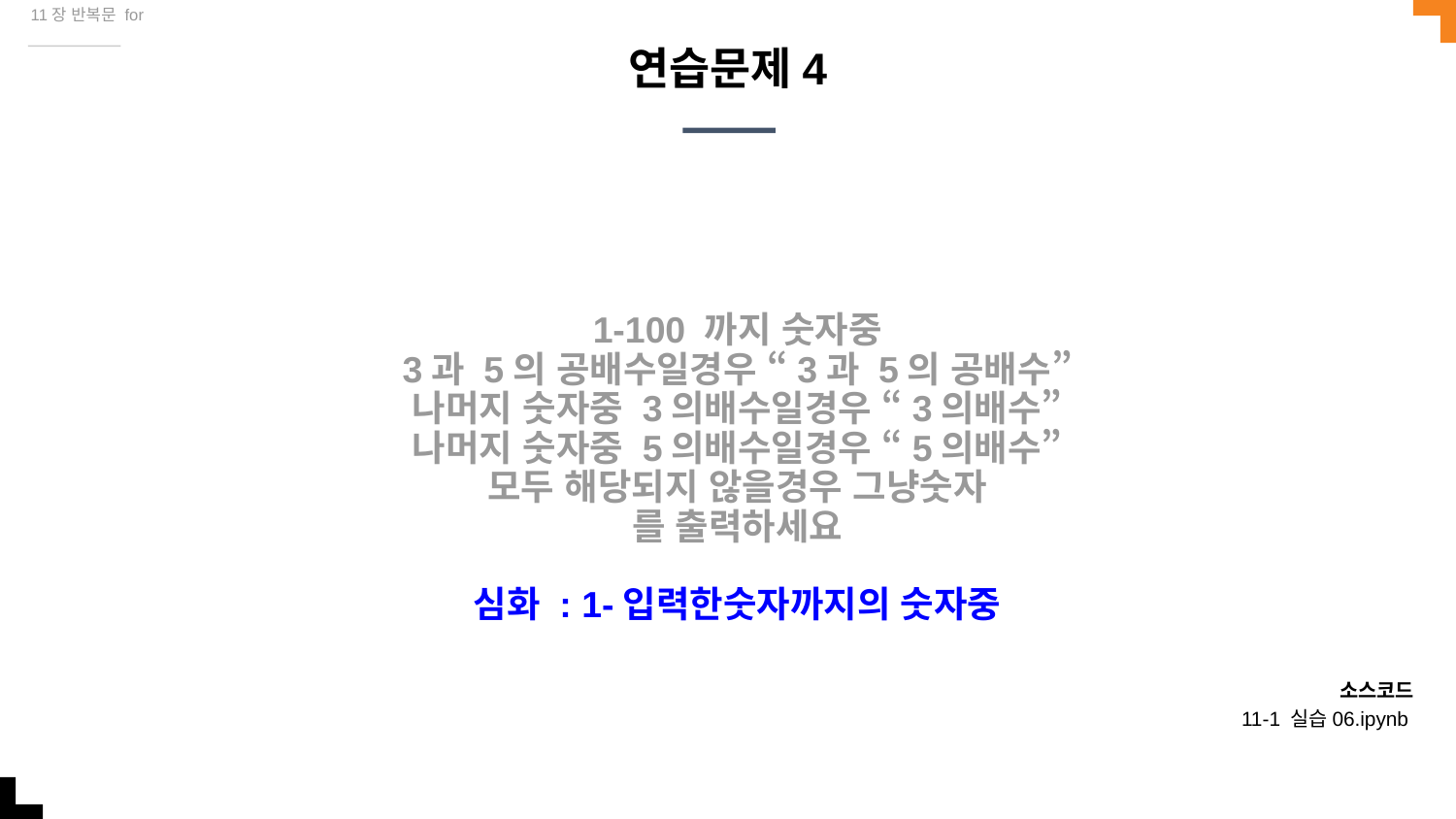

11장 반복문 for
# 연습문제4
1-100 까지 숫자중
3과 5의 공배수일경우 “3과 5의 공배수”
나머지 숫자중 3의배수일경우 “3의배수”
나머지 숫자중 5의배수일경우 “5의배수”
모두 해당되지 않을경우 그냥숫자
를 출력하세요

심화 : 1-입력한숫자까지의 숫자중
소스코드
11-1 실습06.ipynb